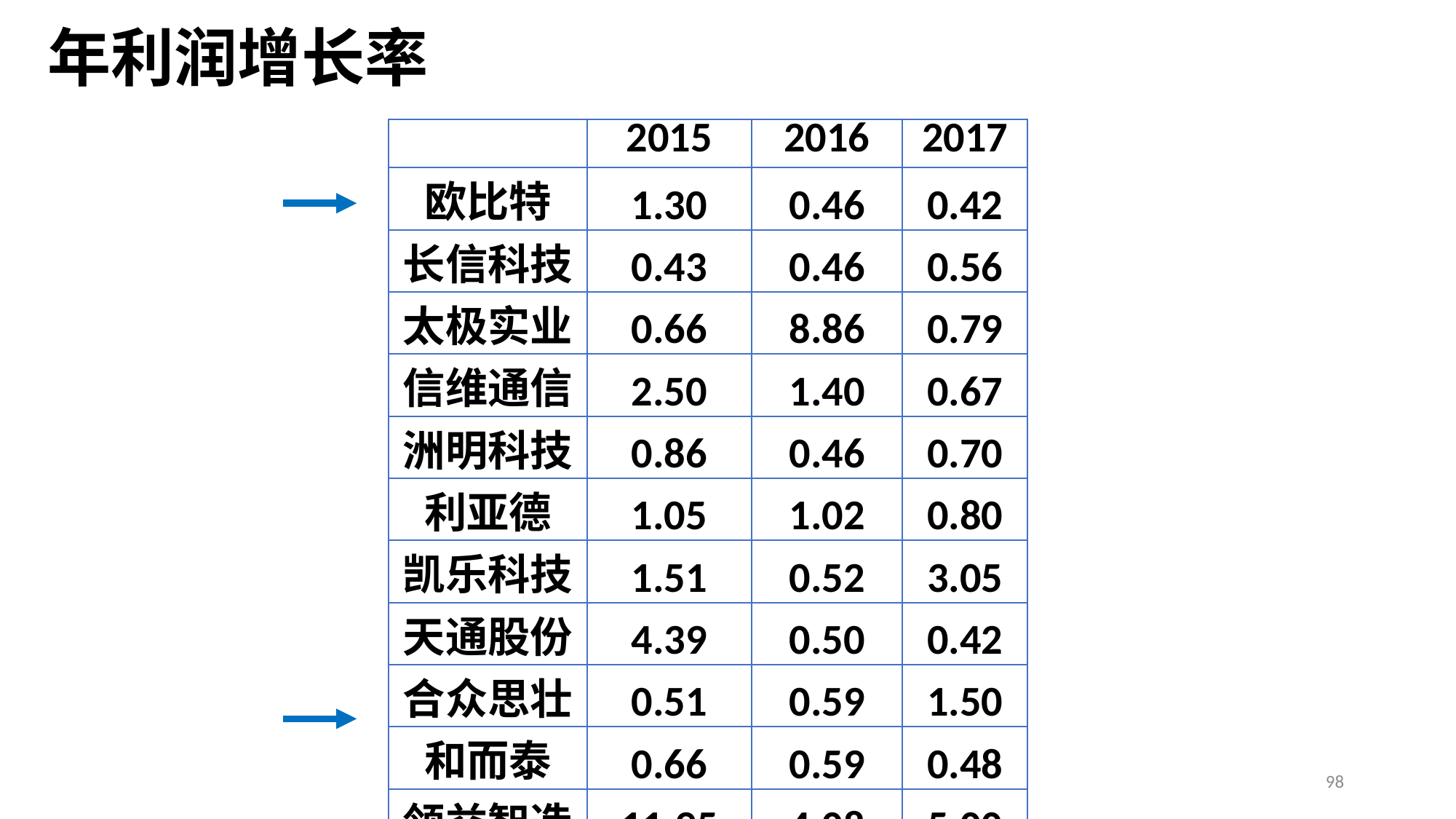

# 年利润增长率
|  | 2015 | 2016 | 2017 |
| --- | --- | --- | --- |
| 欧比特 | 1.30 | 0.46 | 0.42 |
| 长信科技 | 0.43 | 0.46 | 0.56 |
| 太极实业 | 0.66 | 8.86 | 0.79 |
| 信维通信 | 2.50 | 1.40 | 0.67 |
| 洲明科技 | 0.86 | 0.46 | 0.70 |
| 利亚德 | 1.05 | 1.02 | 0.80 |
| 凯乐科技 | 1.51 | 0.52 | 3.05 |
| 天通股份 | 4.39 | 0.50 | 0.42 |
| 合众思壮 | 0.51 | 0.59 | 1.50 |
| 和而泰 | 0.66 | 0.59 | 0.48 |
| 领益智造 | 11.95 | 4.08 | 5.00 |
98